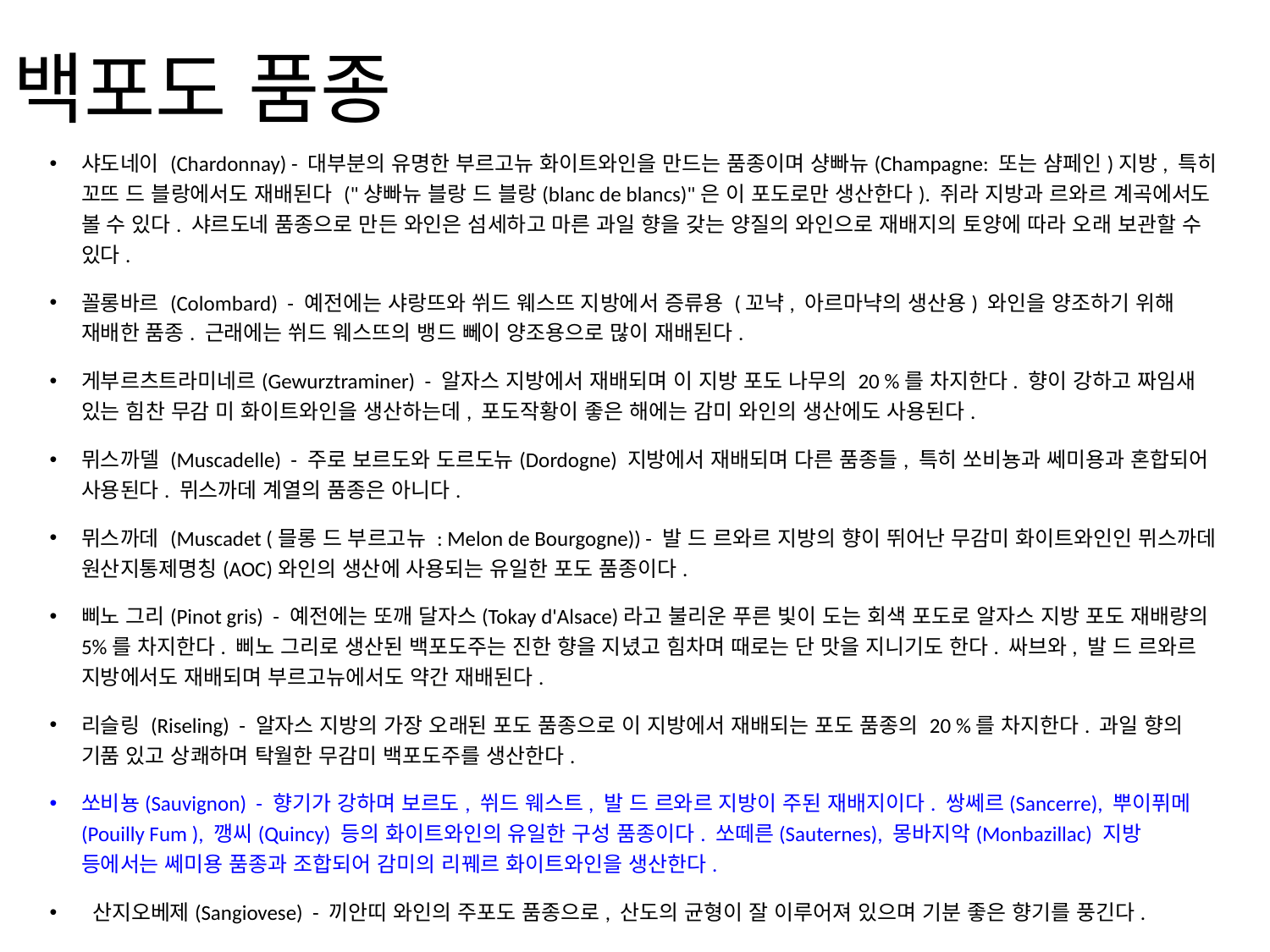

# 백포도 품종
샤도네이 (Chardonnay) - 대부분의 유명한 부르고뉴 화이트와인을 만드는 품종이며 샹빠뉴(Champagne: 또는 샴페인)지방, 특히 꼬뜨 드 블랑에서도 재배된다 ("샹빠뉴 블랑 드 블랑(blanc de blancs)"은 이 포도로만 생산한다). 쥐라 지방과 르와르 계곡에서도 볼 수 있다. 샤르도네 품종으로 만든 와인은 섬세하고 마른 과일 향을 갖는 양질의 와인으로 재배지의 토양에 따라 오래 보관할 수 있다.
꼴롱바르 (Colombard)  - 예전에는 샤랑뜨와 쒸드 웨스뜨 지방에서 증류용 (꼬냑, 아르마냑의 생산용) 와인을 양조하기 위해 재배한 품종. 근래에는 쒸드 웨스뜨의 뱅드 뻬이 양조용으로 많이 재배된다.
게부르츠트라미네르(Gewurztraminer)  - 알자스 지방에서 재배되며 이 지방 포도 나무의 20 %를 차지한다. 향이 강하고 짜임새 있는 힘찬 무감 미 화이트와인을 생산하는데, 포도작황이 좋은 해에는 감미 와인의 생산에도 사용된다.
뮈스까델 (Muscadelle)  - 주로 보르도와 도르도뉴(Dordogne) 지방에서 재배되며 다른 품종들, 특히 쏘비뇽과 쎄미용과 혼합되어 사용된다. 뮈스까데 계열의 품종은 아니다.
뮈스까데 (Muscadet (믈롱 드 부르고뉴 : Melon de Bourgogne)) - 발 드 르와르 지방의 향이 뛰어난 무감미 화이트와인인 뮈스까데 원산지통제명칭(AOC)와인의 생산에 사용되는 유일한 포도 품종이다.
삐노 그리(Pinot gris)  - 예전에는 또깨 달자스(Tokay d'Alsace)라고 불리운 푸른 빛이 도는 회색 포도로 알자스 지방 포도 재배량의 5%를 차지한다. 삐노 그리로 생산된 백포도주는 진한 향을 지녔고 힘차며 때로는 단 맛을 지니기도 한다. 싸브와, 발 드 르와르 지방에서도 재배되며 부르고뉴에서도 약간 재배된다.
리슬링 (Riseling)  - 알자스 지방의 가장 오래된 포도 품종으로 이 지방에서 재배되는 포도 품종의 20 %를 차지한다. 과일 향의 기품 있고 상쾌하며 탁월한 무감미 백포도주를 생산한다.
쏘비뇽(Sauvignon)  - 향기가 강하며 보르도, 쒸드 웨스트, 발 드 르와르 지방이 주된 재배지이다. 쌍쎄르(Sancerre), 뿌이퓌메(Pouilly Fum ), 깽씨(Quincy) 등의 화이트와인의 유일한 구성 품종이다. 쏘떼른(Sauternes), 몽바지악(Monbazillac) 지방 등에서는 쎄미용 품종과 조합되어 감미의 리꿰르 화이트와인을 생산한다.
 산지오베제(Sangiovese)  - 끼안띠 와인의 주포도 품종으로, 산도의 균형이 잘 이루어져 있으며 기분 좋은 향기를 풍긴다.